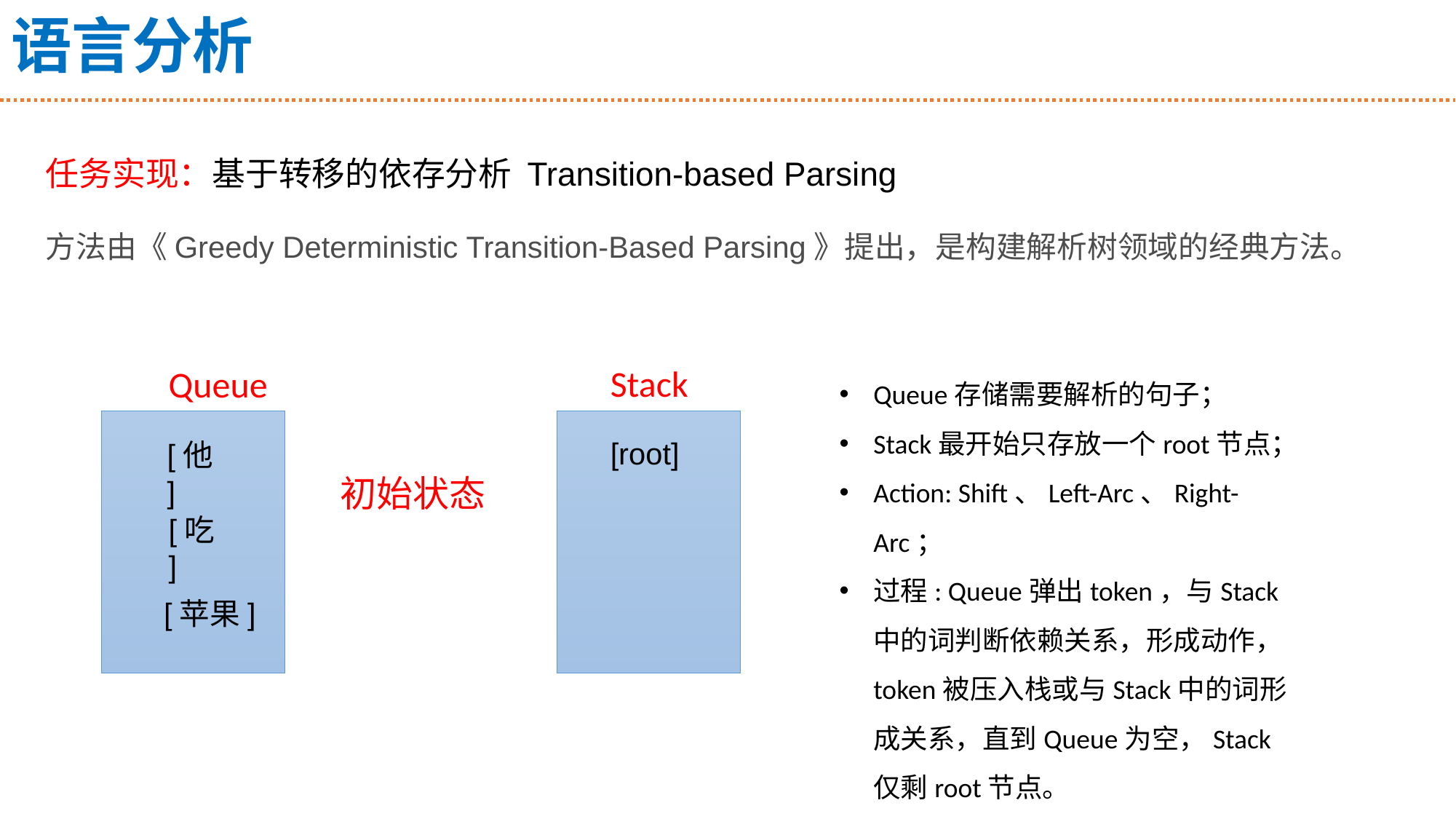

# 语言分析
任务实现：基于转移的依存分析 Transition-based Parsing
方法由《Greedy Deterministic Transition-Based Parsing》提出，是构建解析树领域的经典方法。
Stack
Queue

[root]
[他]
初始状态
[吃]
[苹果]
Queue存储需要解析的句子；
Stack最开始只存放一个root节点；
Action: Shift、Left-Arc、Right-Arc；
过程: Queue弹出token，与Stack中的词判断依赖关系，形成动作，token被压入栈或与Stack中的词形成关系，直到Queue为空，Stack仅剩root节点。